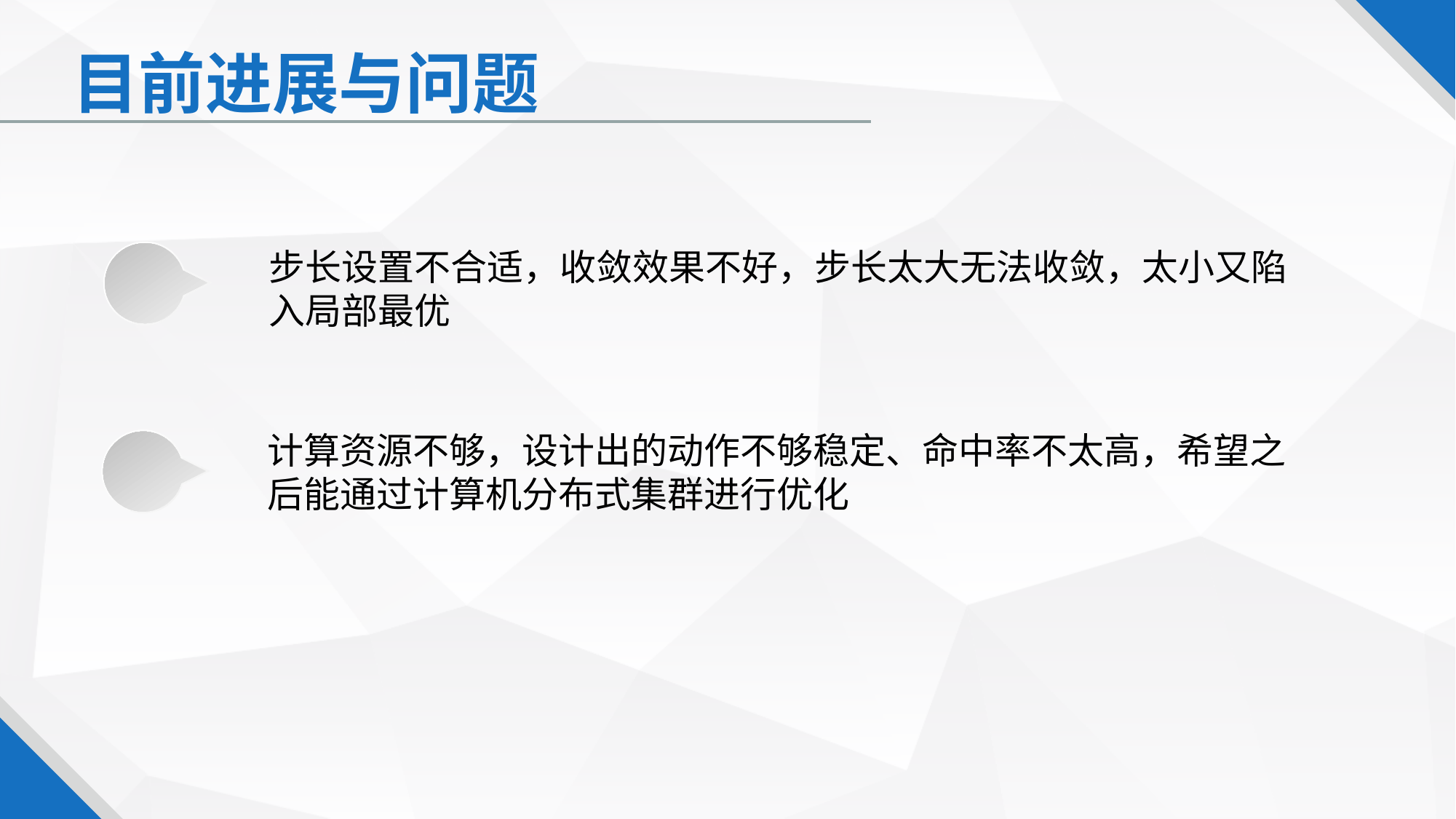

# 目前进展与问题

步长设置不合适，收敛效果不好，步长太大无法收敛，太小又陷入局部最优

计算资源不够，设计出的动作不够稳定、命中率不太高，希望之后能通过计算机分布式集群进行优化